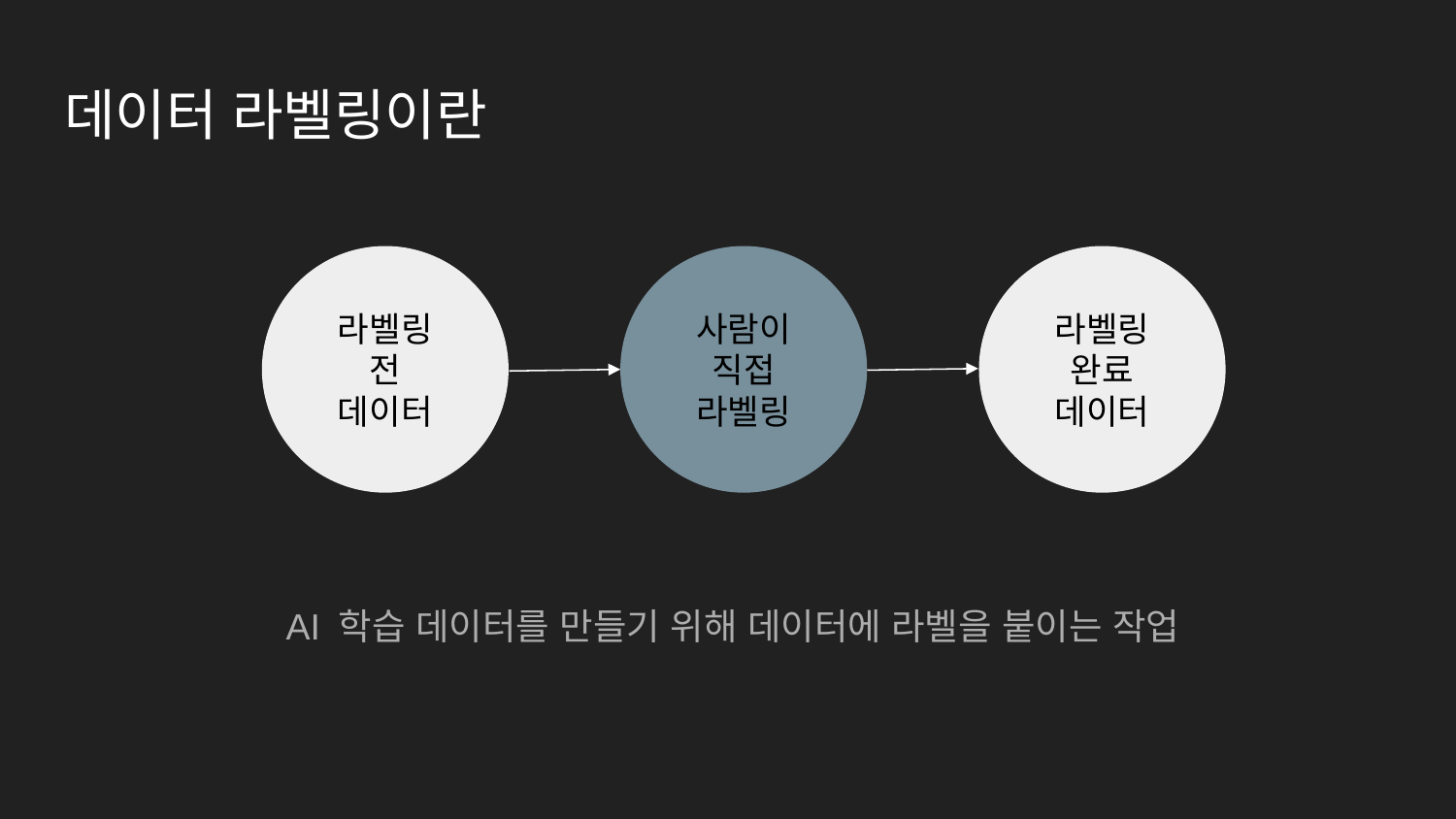

# 데이터 라벨링이란
사람이 직접 라벨링
라벨링
전
데이터
라벨링 완료 데이터
 AI 학습 데이터를 만들기 위해 데이터에 라벨을 붙이는 작업